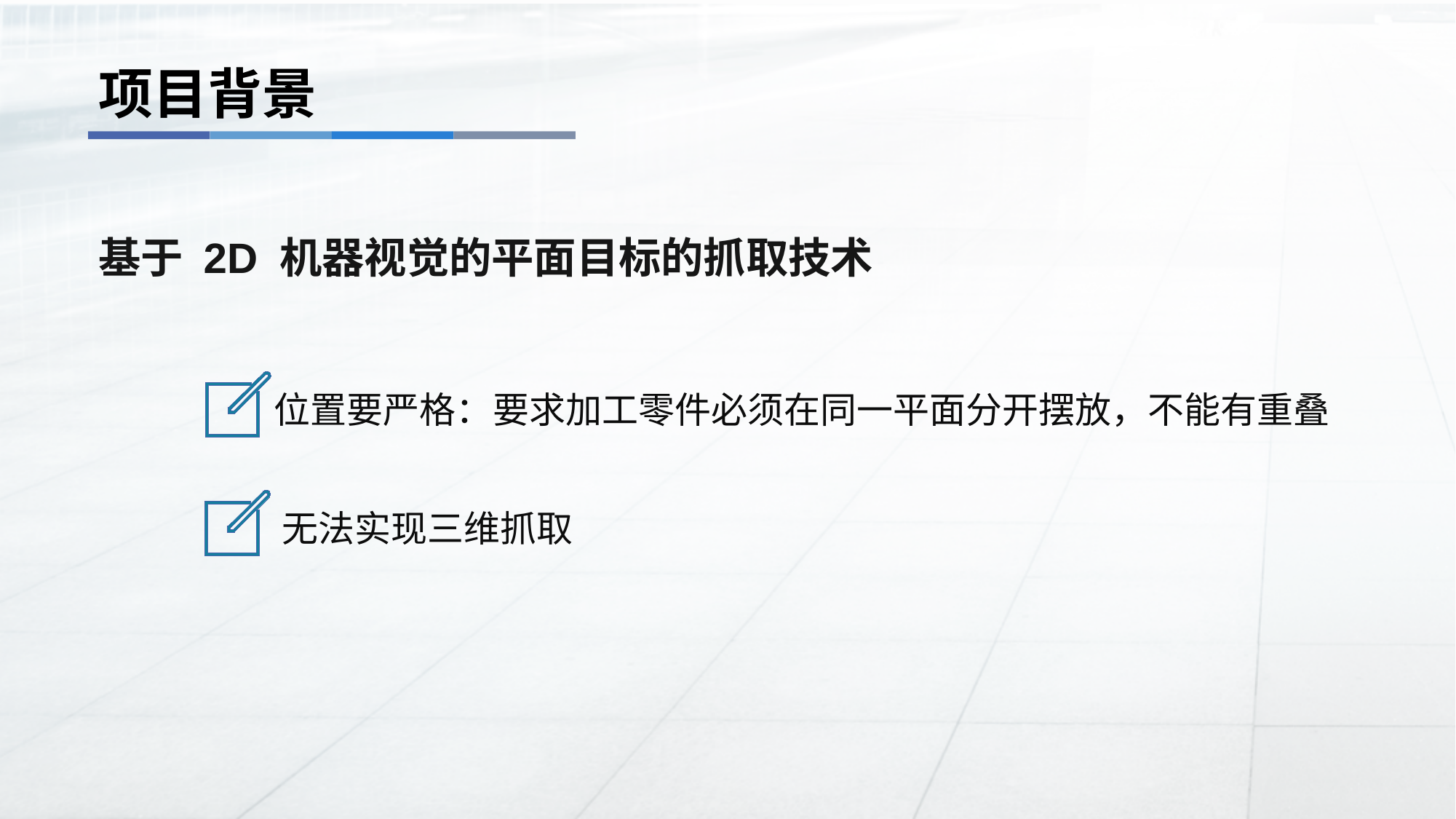

项目背景

基于 2D 机器视觉的平面目标的抓取技术

位置要严格：要求加工零件必须在同一平面分开摆放，不能有重叠

无法实现三维抓取